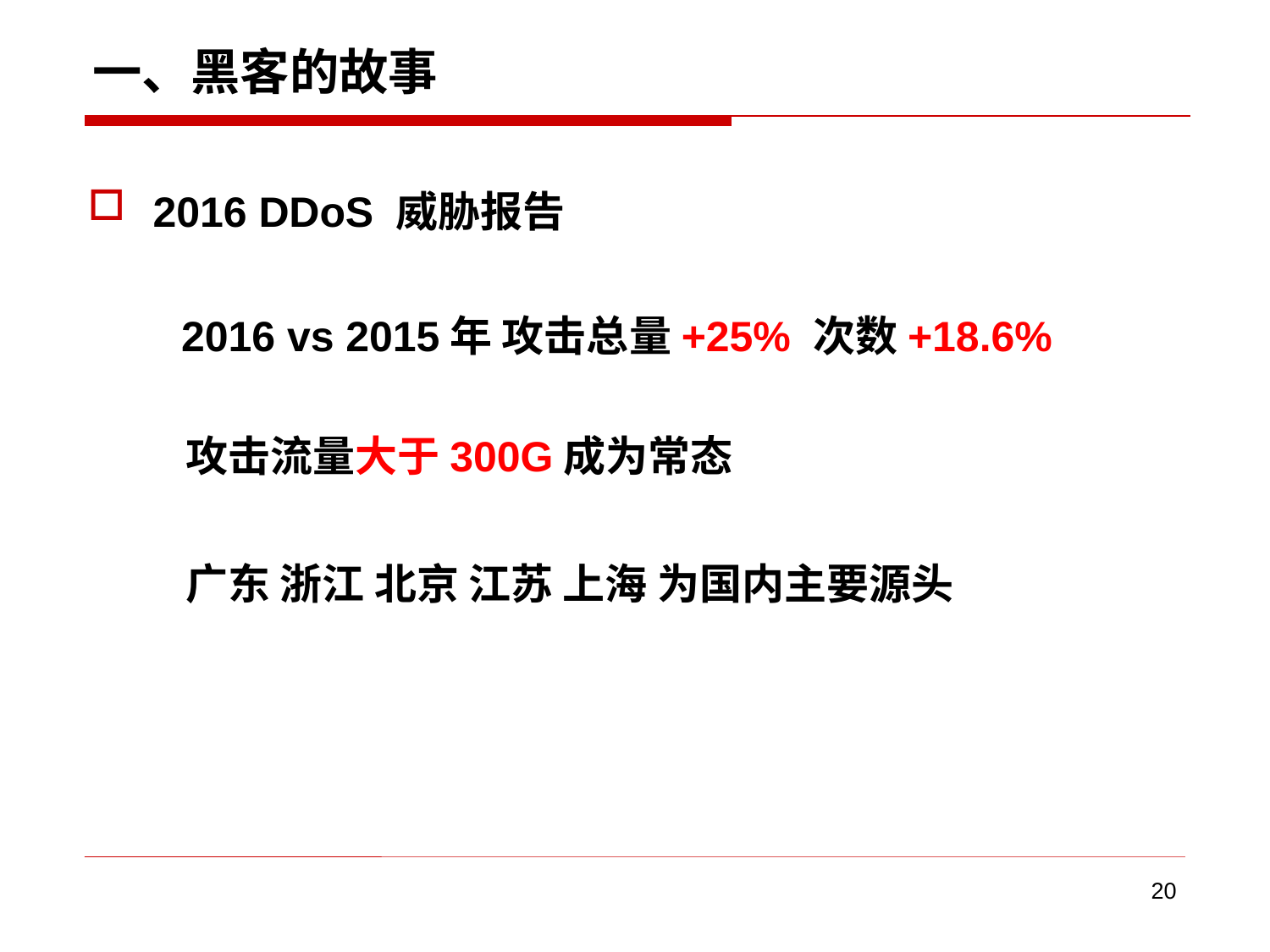

# 一、黑客的故事
2016 DDoS 威胁报告
2016 vs 2015年 攻击总量+25% 次数+18.6%
攻击流量大于300G成为常态
广东 浙江 北京 江苏 上海 为国内主要源头